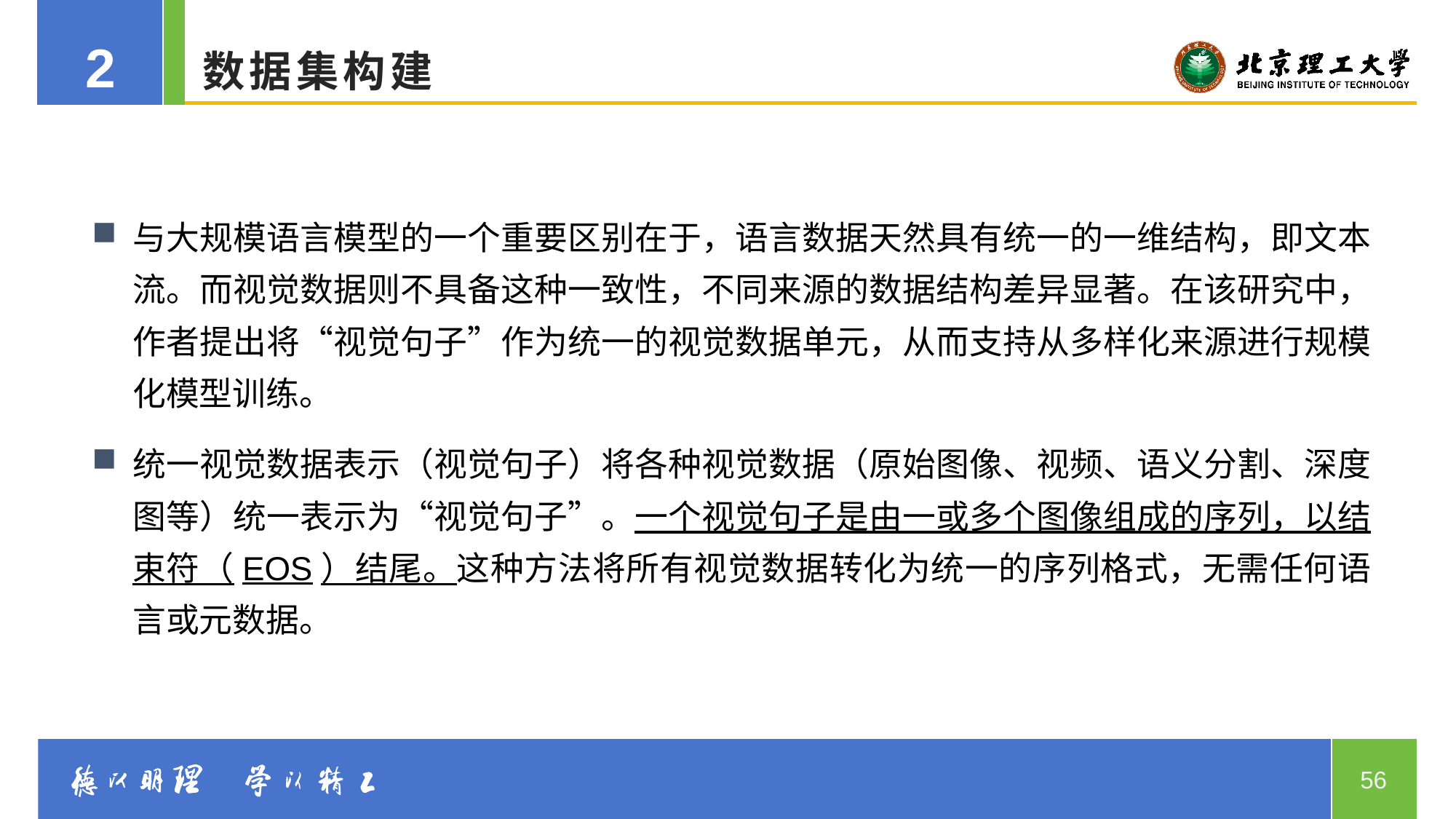

2
# 数据集构建
与大规模语言模型的一个重要区别在于，语言数据天然具有统一的一维结构，即文本流。而视觉数据则不具备这种一致性，不同来源的数据结构差异显著。在该研究中，作者提出将“视觉句子”作为统一的视觉数据单元，从而支持从多样化来源进行规模化模型训练。
统一视觉数据表示（视觉句子）将各种视觉数据（原始图像、视频、语义分割、深度图等）统一表示为“视觉句子”。一个视觉句子是由一或多个图像组成的序列，以结束符（EOS）结尾。这种方法将所有视觉数据转化为统一的序列格式，无需任何语言或元数据。